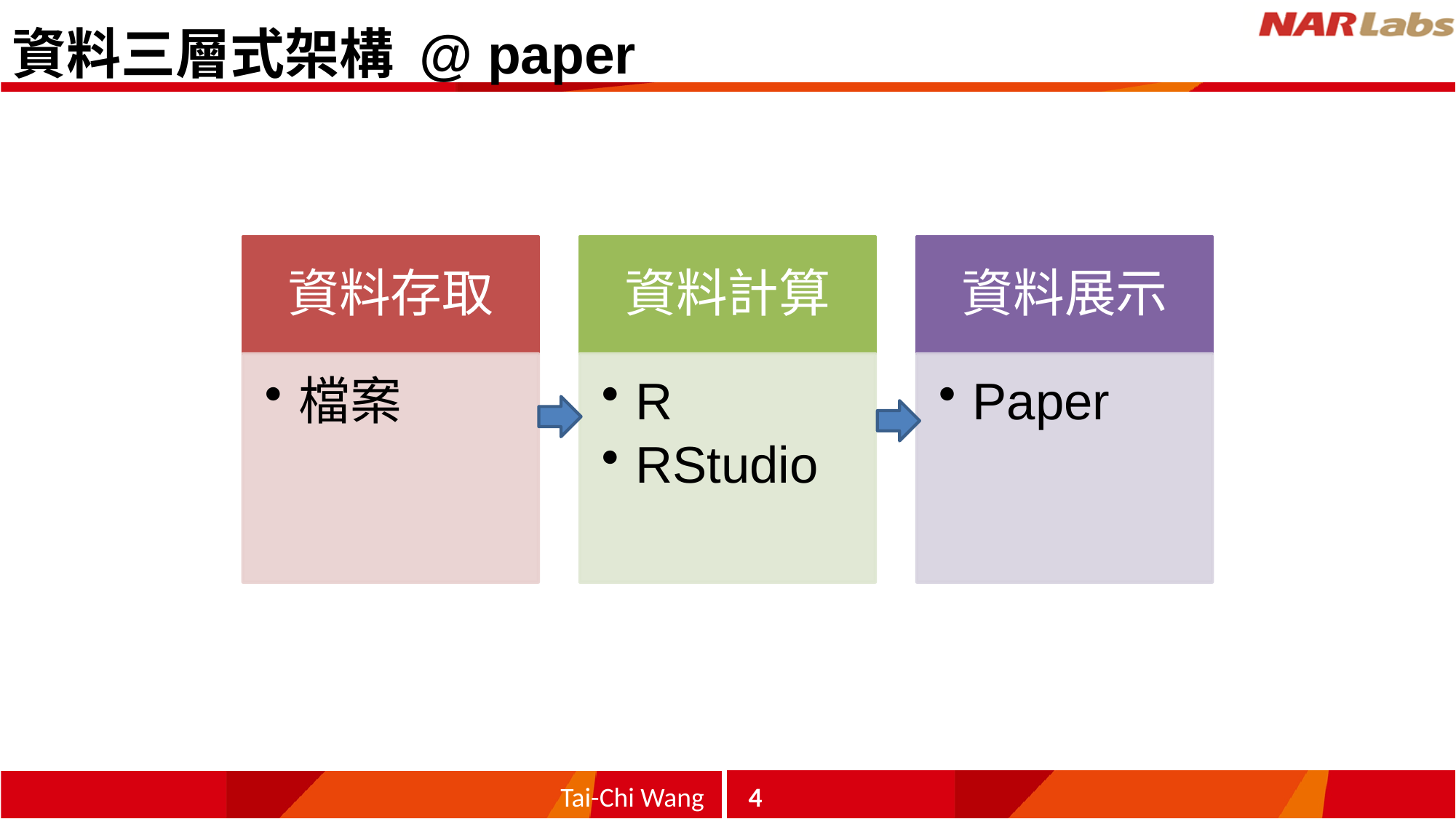

# 資料三層式架構 @ paper
資料存取
檔案
資料計算
R
RStudio
資料展示
Paper